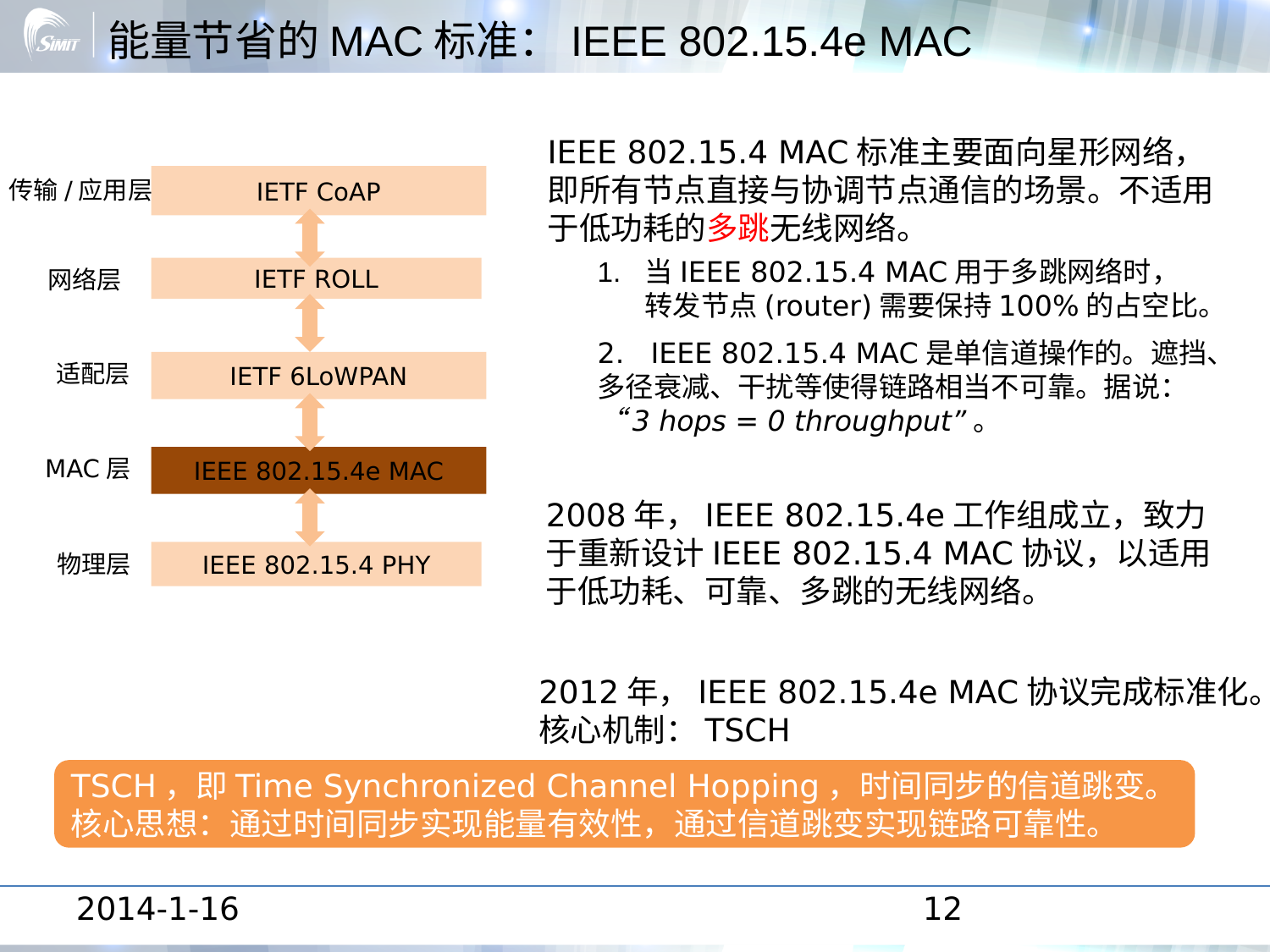

# 能量节省的MAC标准：IEEE 802.15.4e MAC
IEEE 802.15.4 MAC标准主要面向星形网络，即所有节点直接与协调节点通信的场景。不适用于低功耗的多跳无线网络。
IETF CoAP
传输/应用层

当IEEE 802.15.4 MAC用于多跳网络时，转发节点(router)需要保持100%的占空比。
网络层
IETF ROLL

2.   IEEE 802.15.4 MAC是单信道操作的。遮挡、多径衰减、干扰等使得链路相当不可靠。据说：“3 hops = 0 throughput”。
IETF 6LoWPAN
适配层

MAC层
IEEE 802.15.4e MAC

2008年，IEEE 802.15.4e工作组成立，致力于重新设计IEEE 802.15.4 MAC协议，以适用于低功耗、可靠、多跳的无线网络。
IEEE 802.15.4 PHY
物理层
2012年，IEEE 802.15.4e MAC协议完成标准化。
核心机制：TSCH
TSCH，即Time Synchronized Channel Hopping，时间同步的信道跳变。核心思想：通过时间同步实现能量有效性，通过信道跳变实现链路可靠性。
2014-1-16
12